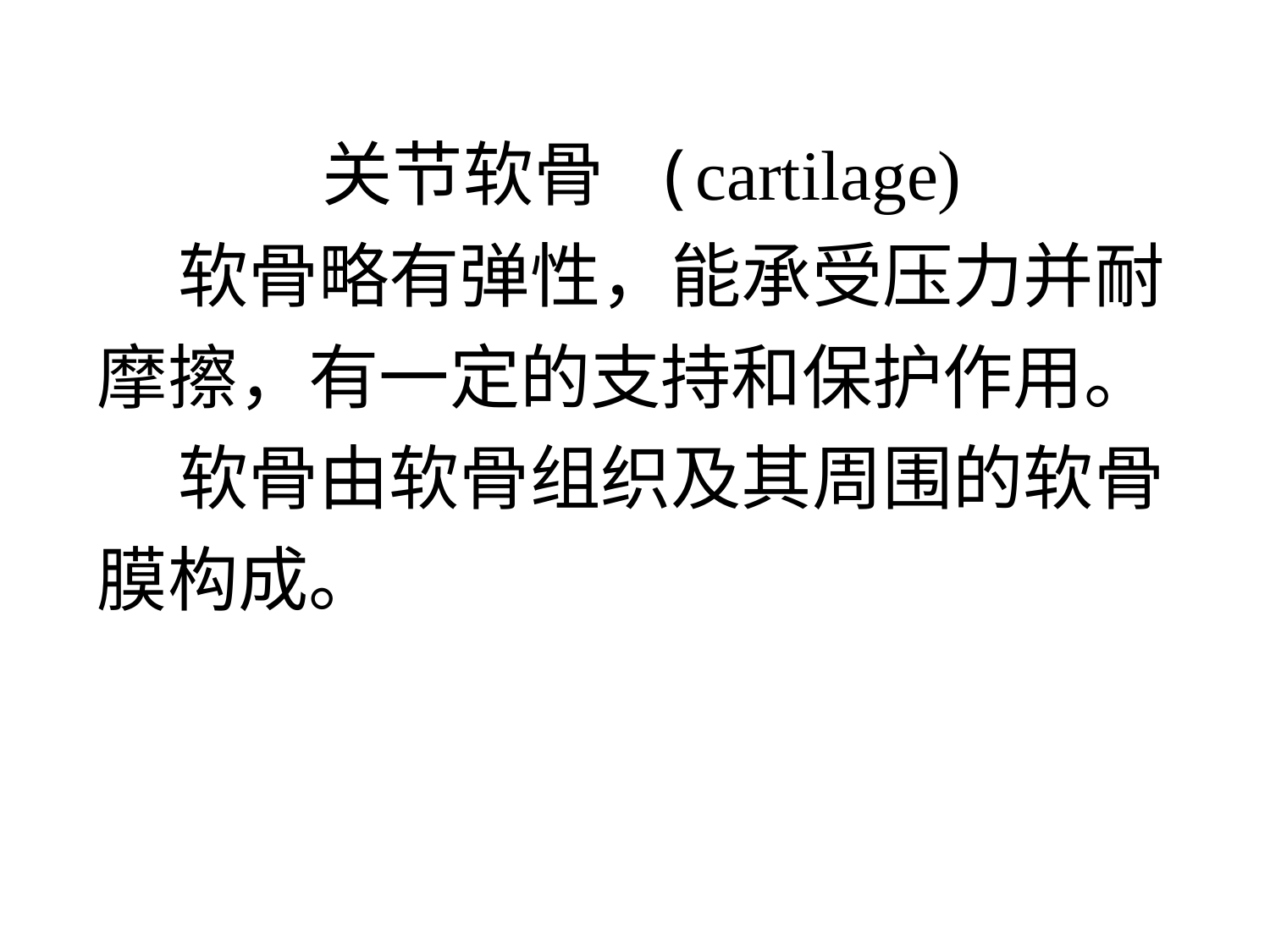

关节软骨  (cartilage)
    软骨略有弹性，能承受压力并耐摩擦，有一定的支持和保护作用。
    软骨由软骨组织及其周围的软骨膜构成。